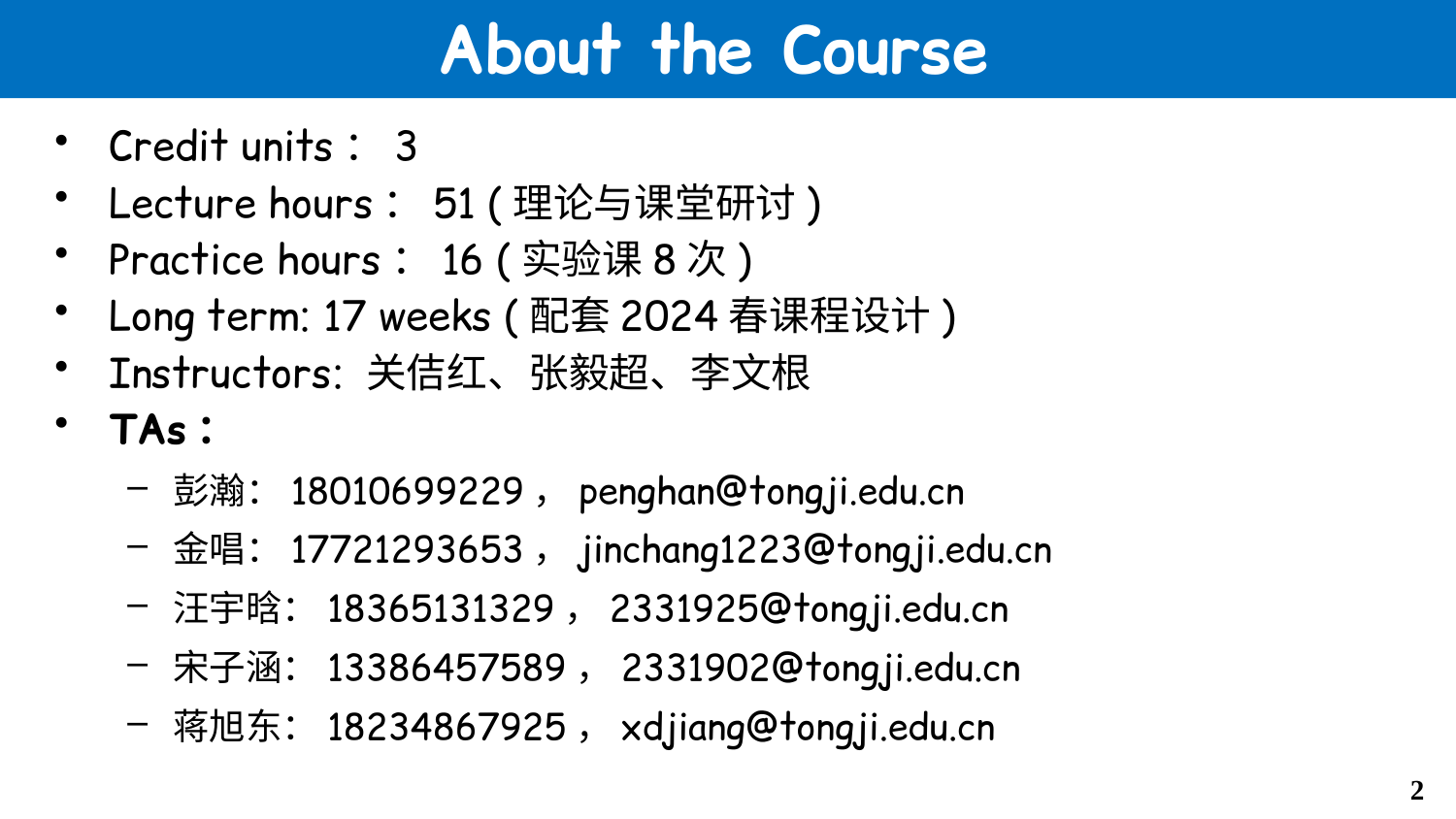

# About the Course
Credit units：3
Lecture hours：51 (理论与课堂研讨)
Practice hours：16 (实验课8次)
Long term: 17 weeks (配套2024春课程设计)
Instructors: 关佶红、张毅超、李文根
TAs：
彭瀚：18010699229，penghan@tongji.edu.cn
金唱：17721293653，jinchang1223@tongji.edu.cn
汪宇晗：18365131329，2331925@tongji.edu.cn
宋子涵：13386457589，2331902@tongji.edu.cn
蒋旭东：18234867925，xdjiang@tongji.edu.cn